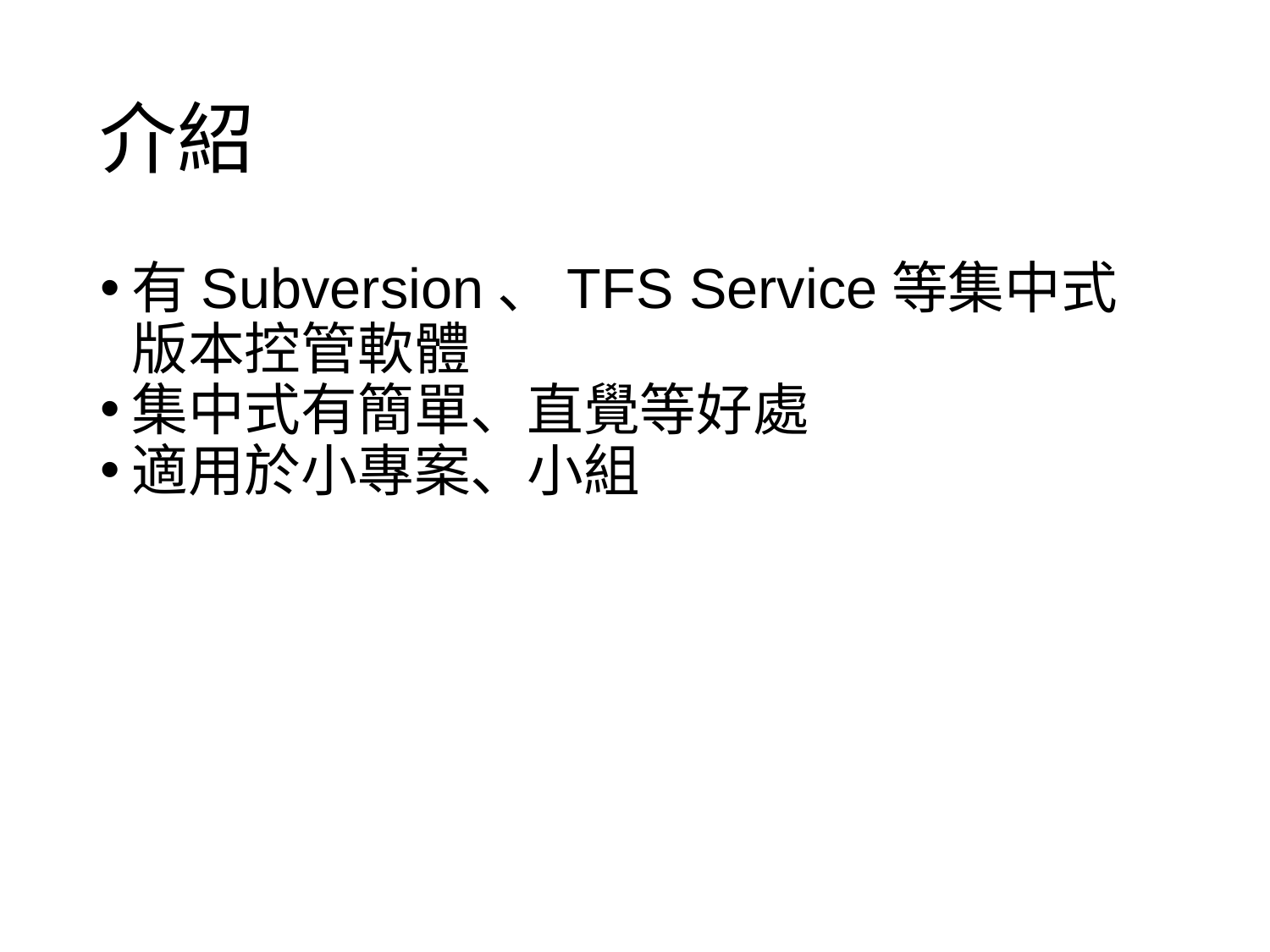

介紹
有Subversion、TFS Service等集中式版本控管軟體
集中式有簡單、直覺等好處
適用於小專案、小組